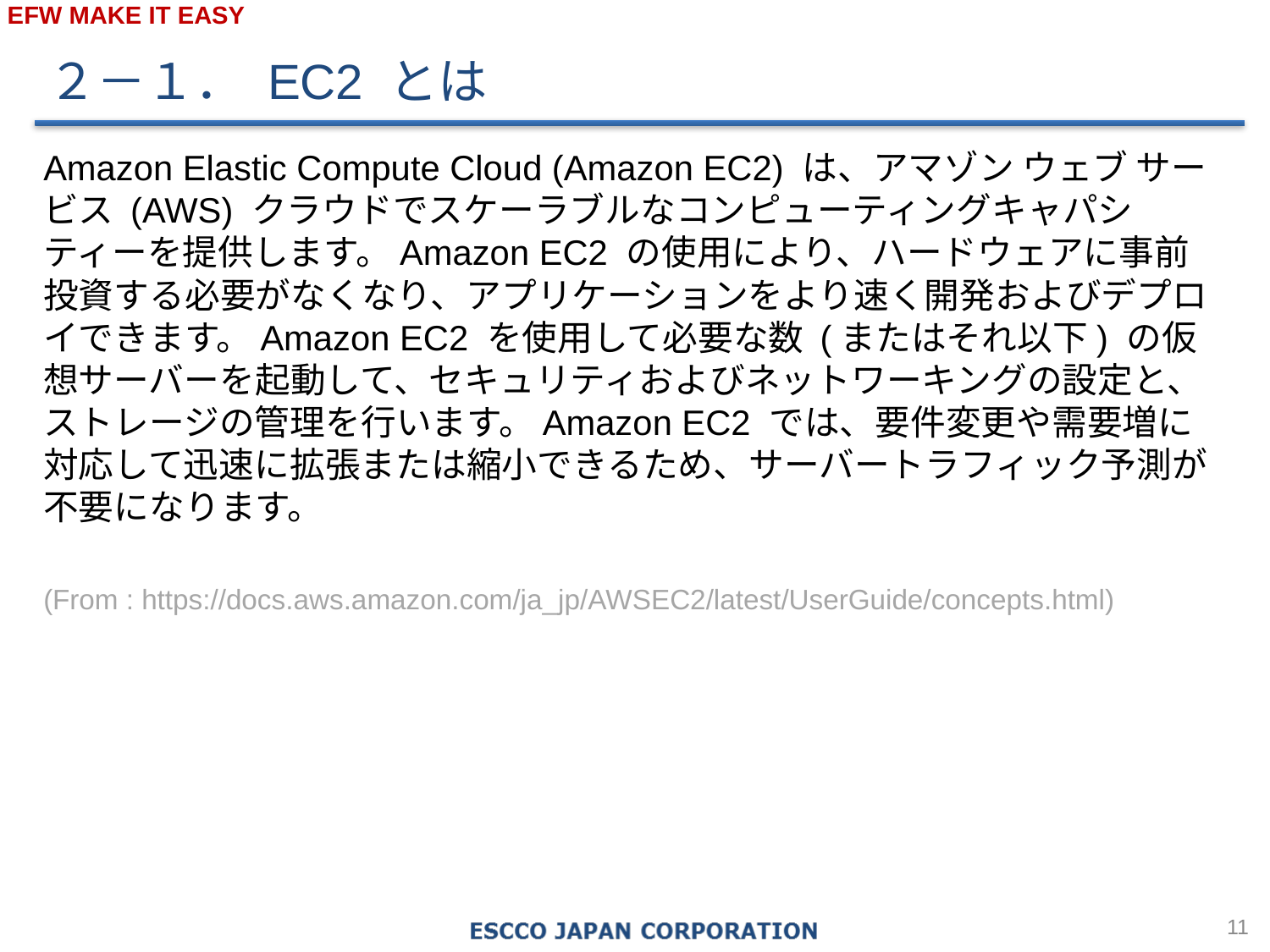

２－１． EC2 とは
Amazon Elastic Compute Cloud (Amazon EC2) は、アマゾン ウェブ サービス (AWS) クラウドでスケーラブルなコンピューティングキャパシティーを提供します。Amazon EC2 の使用により、ハードウェアに事前投資する必要がなくなり、アプリケーションをより速く開発およびデプロイできます。Amazon EC2 を使用して必要な数 (またはそれ以下) の仮想サーバーを起動して、セキュリティおよびネットワーキングの設定と、ストレージの管理を行います。Amazon EC2 では、要件変更や需要増に対応して迅速に拡張または縮小できるため、サーバートラフィック予測が不要になります。

(From : https://docs.aws.amazon.com/ja_jp/AWSEC2/latest/UserGuide/concepts.html)
11